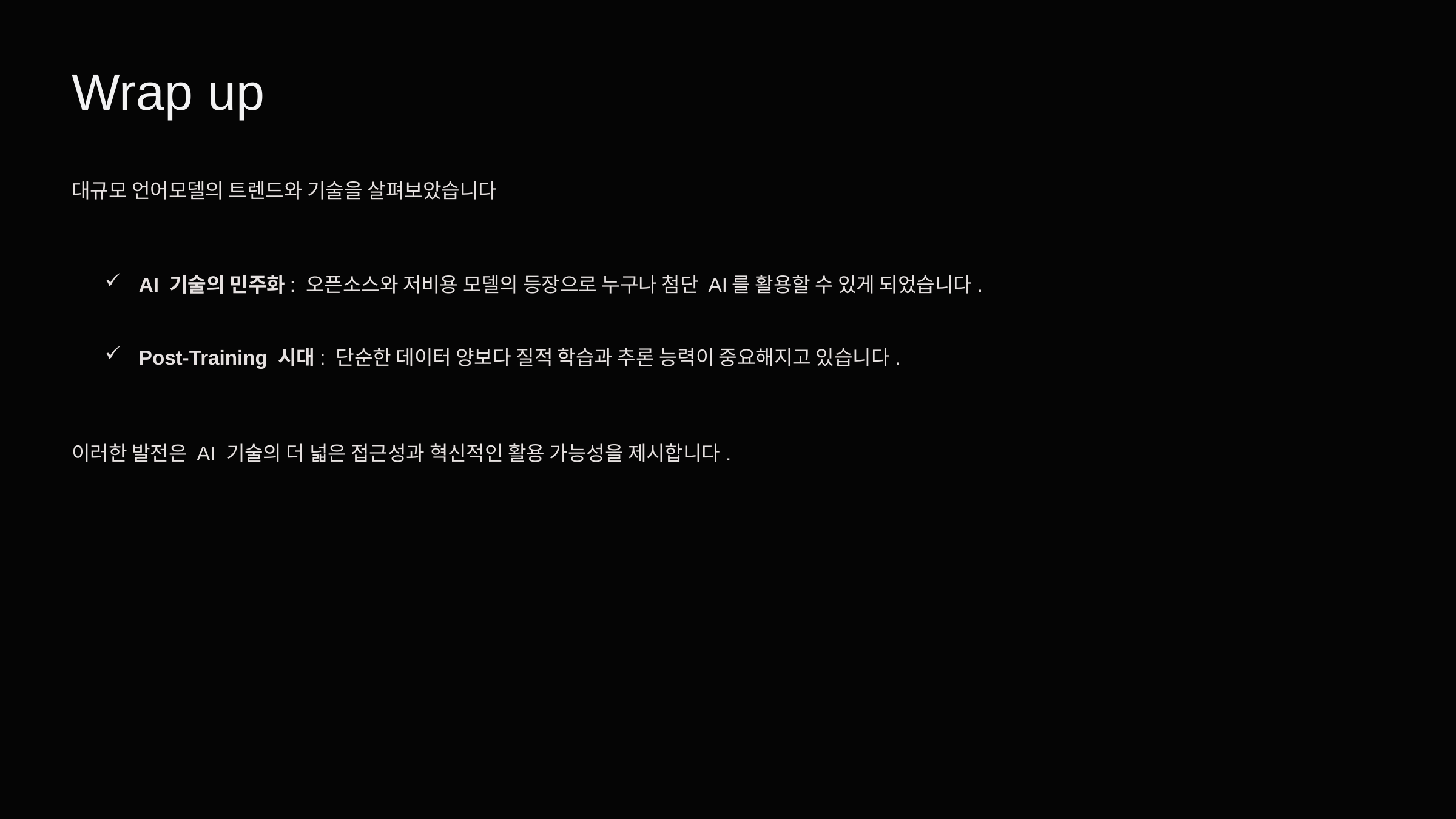

Wrap up
대규모 언어모델의 트렌드와 기술을 살펴보았습니다
AI 기술의 민주화: 오픈소스와 저비용 모델의 등장으로 누구나 첨단 AI를 활용할 수 있게 되었습니다.
Post-Training 시대: 단순한 데이터 양보다 질적 학습과 추론 능력이 중요해지고 있습니다.
이러한 발전은 AI 기술의 더 넓은 접근성과 혁신적인 활용 가능성을 제시합니다.